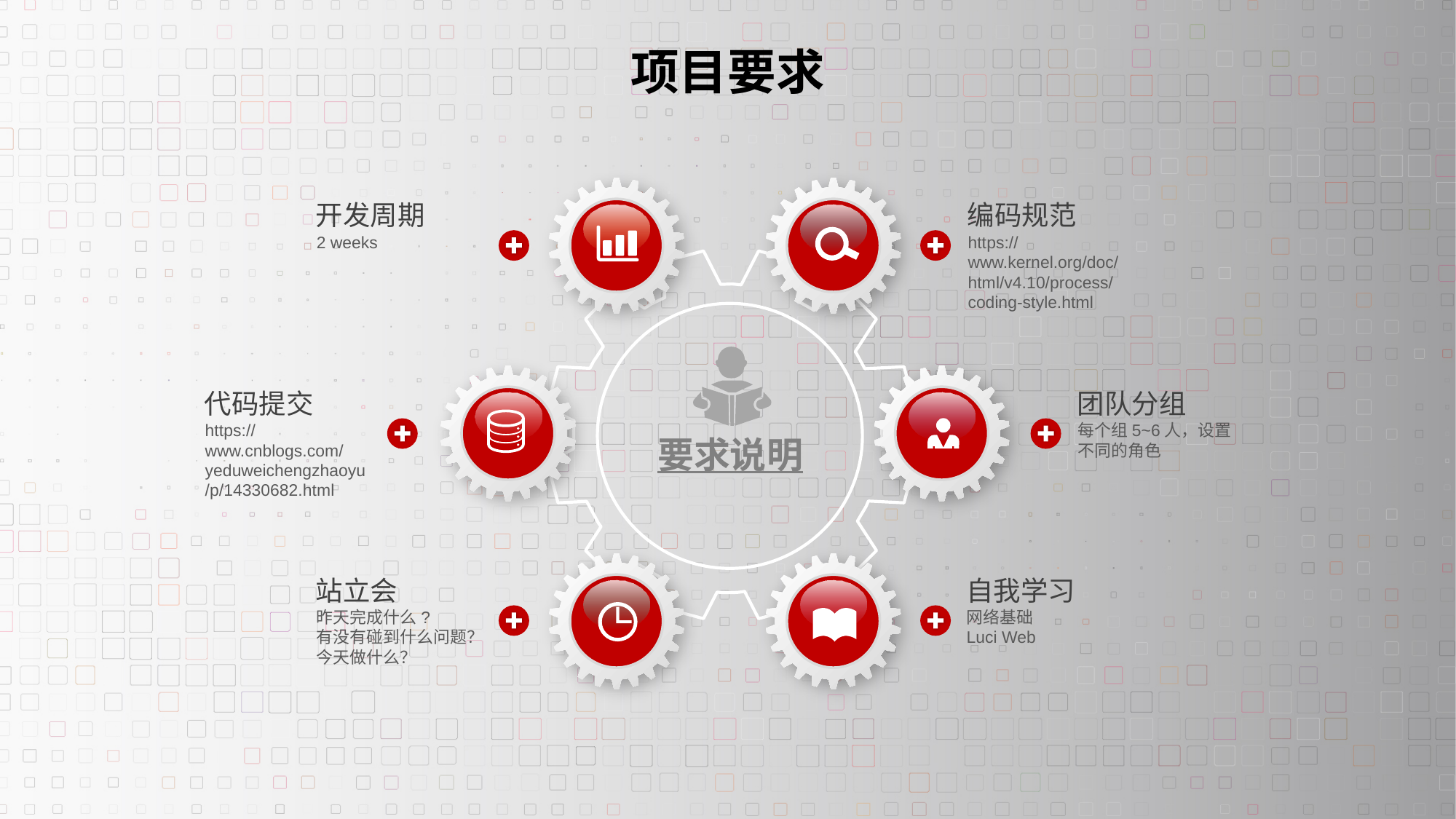

# 项目要求

开发周期
2 weeks
编码规范
https://www.kernel.org/doc/html/v4.10/process/coding-style.html

代码提交
https://www.cnblogs.com/yeduweichengzhaoyu/p/14330682.html
团队分组
每个组5~6人，设置不同的角色

要求说明

站立会

昨天完成什么?
有没有碰到什么问题？
今天做什么？
自我学习
网络基础
Luci Web